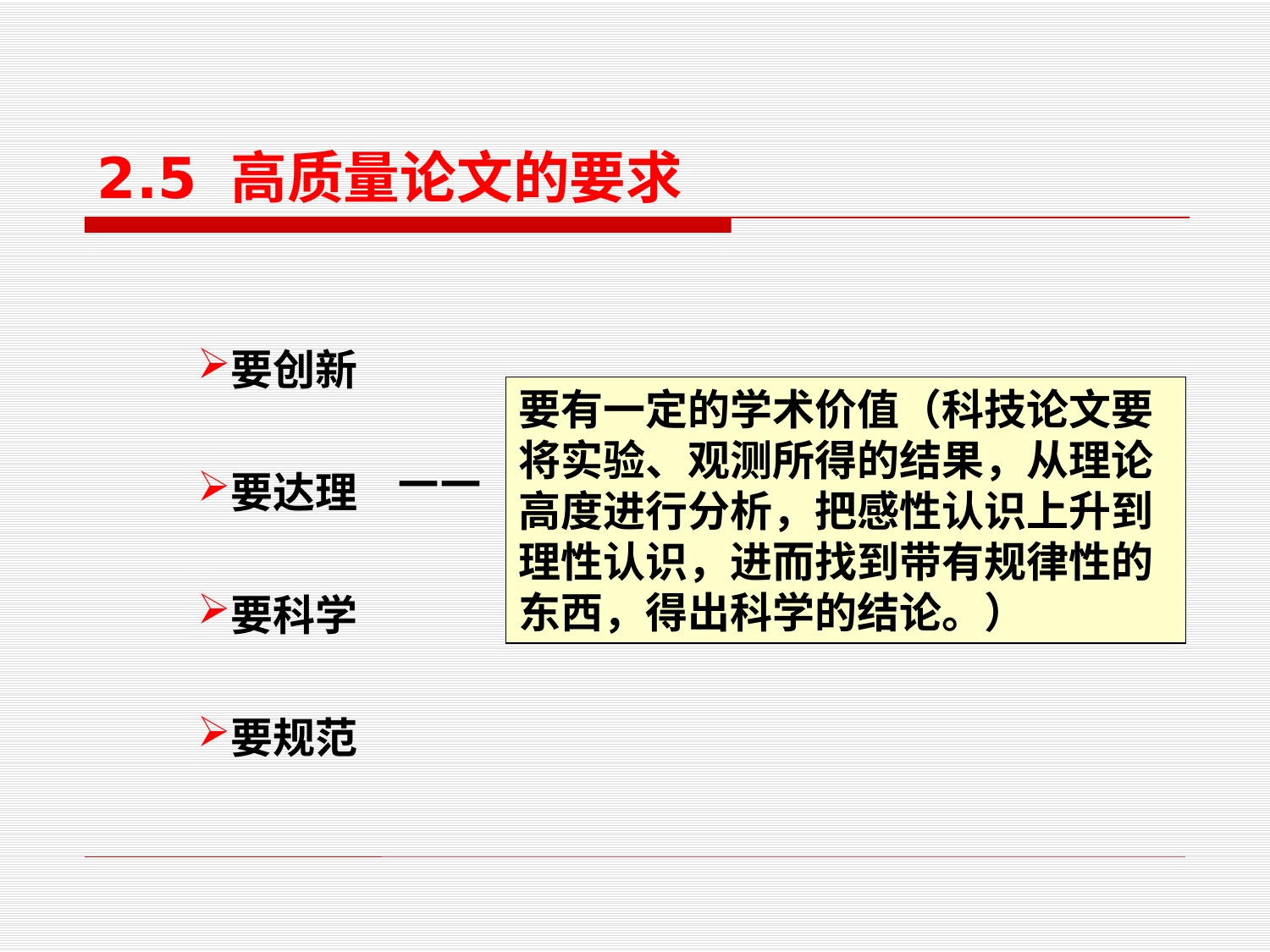

2.5 高质量论文的要求
要创新
要达理
要科学
要规范
要有一定的学术价值（科技论文要将实验、观测所得的结果，从理论高度进行分析，把感性认识上升到理性认识，进而找到带有规律性的东西，得出科学的结论。）
——